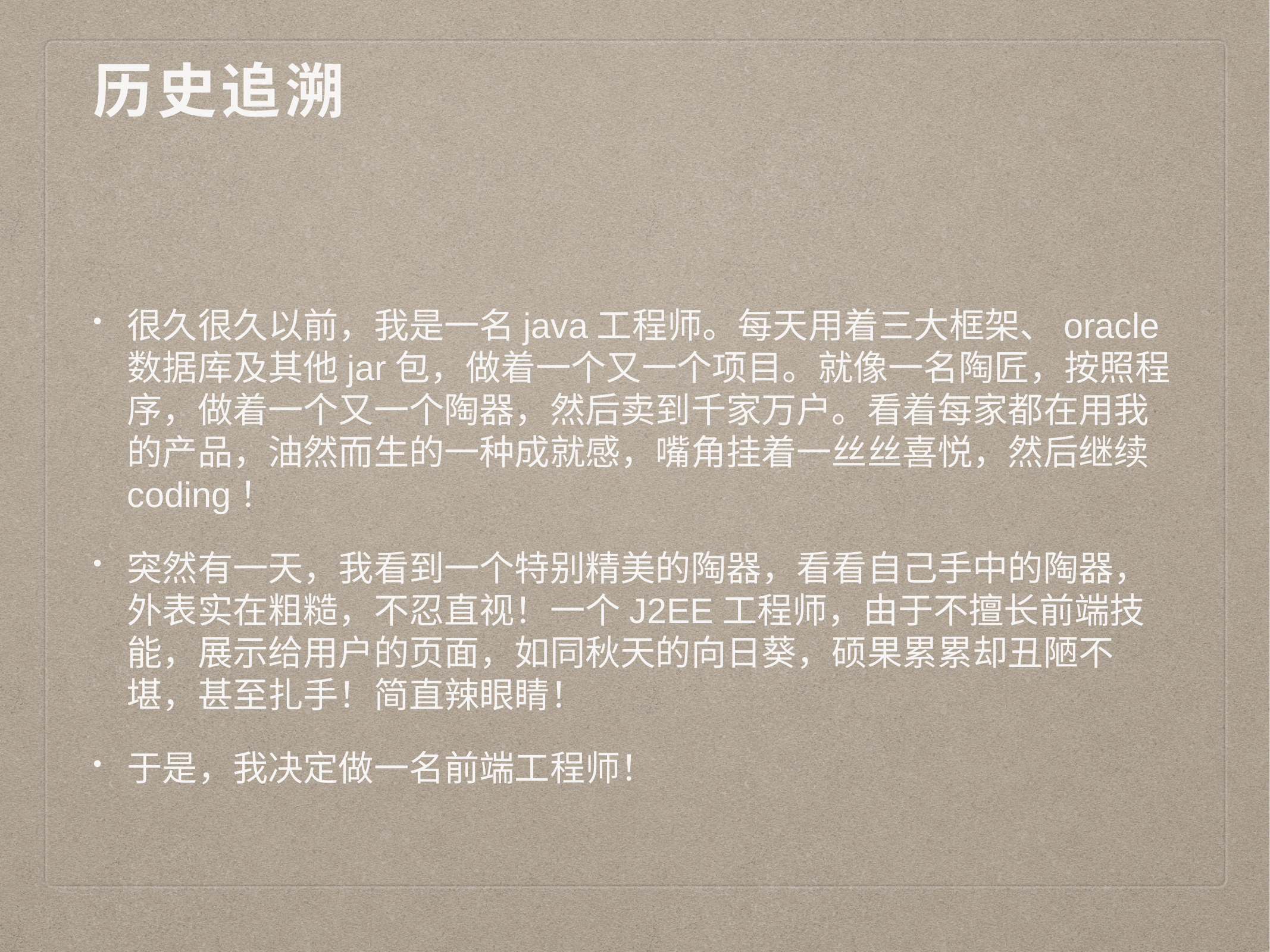

# 历史追溯
很久很久以前，我是一名java工程师。每天用着三大框架、oracle数据库及其他jar包，做着一个又一个项目。就像一名陶匠，按照程序，做着一个又一个陶器，然后卖到千家万户。看着每家都在用我的产品，油然而生的一种成就感，嘴角挂着一丝丝喜悦，然后继续coding！
突然有一天，我看到一个特别精美的陶器，看看自己手中的陶器，外表实在粗糙，不忍直视！一个J2EE工程师，由于不擅长前端技能，展示给用户的页面，如同秋天的向日葵，硕果累累却丑陋不堪，甚至扎手！简直辣眼睛！
于是，我决定做一名前端工程师！